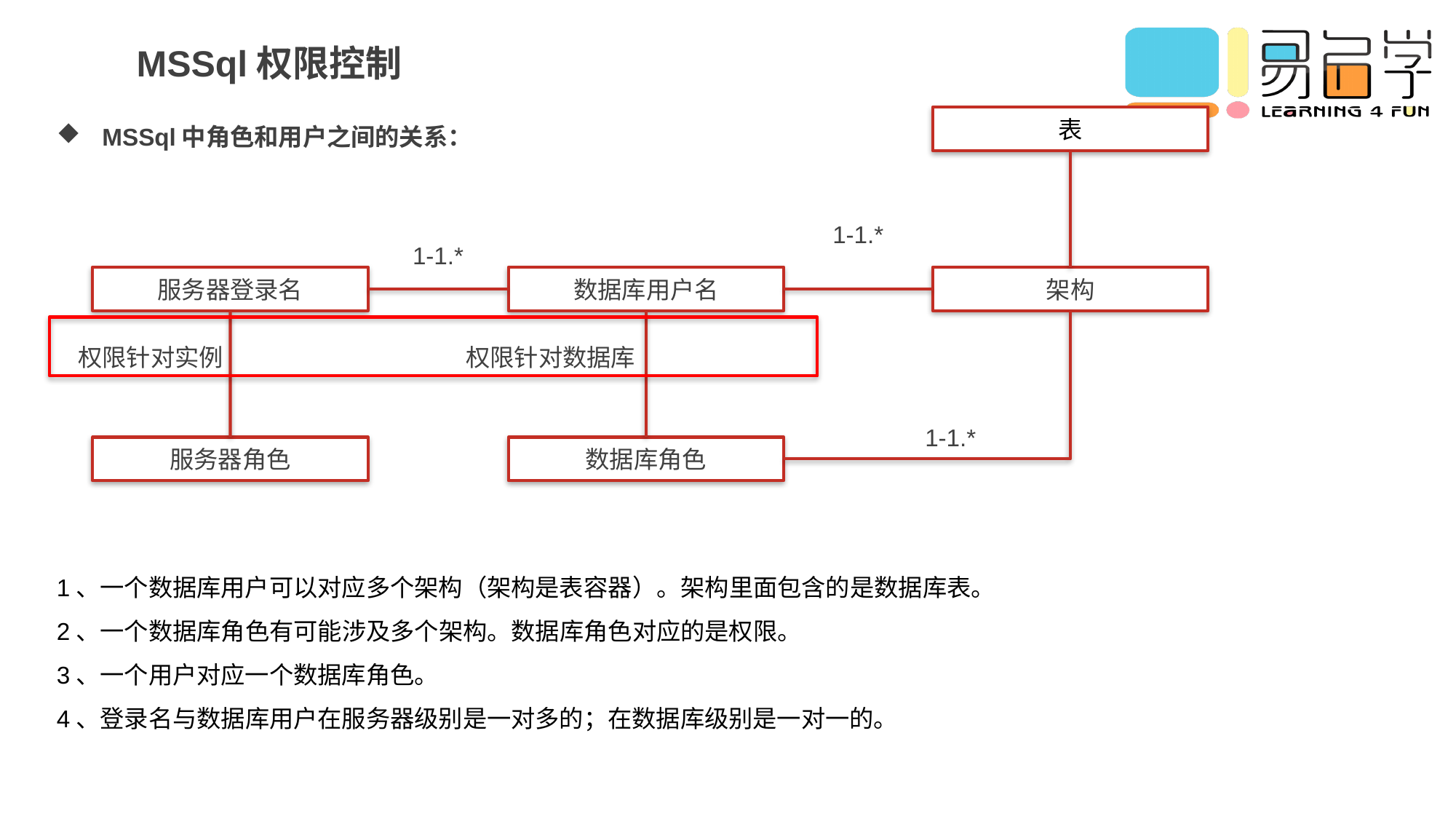

MSSql权限控制
MSSql中角色和用户之间的关系：
表
1-1.*
1-1.*
服务器登录名
数据库用户名
架构

权限针对实例
权限针对数据库
1-1.*
服务器角色
数据库角色
1、一个数据库用户可以对应多个架构（架构是表容器）。架构里面包含的是数据库表。
2、一个数据库角色有可能涉及多个架构。数据库角色对应的是权限。
3、一个用户对应一个数据库角色。
4、登录名与数据库用户在服务器级别是一对多的；在数据库级别是一对一的。